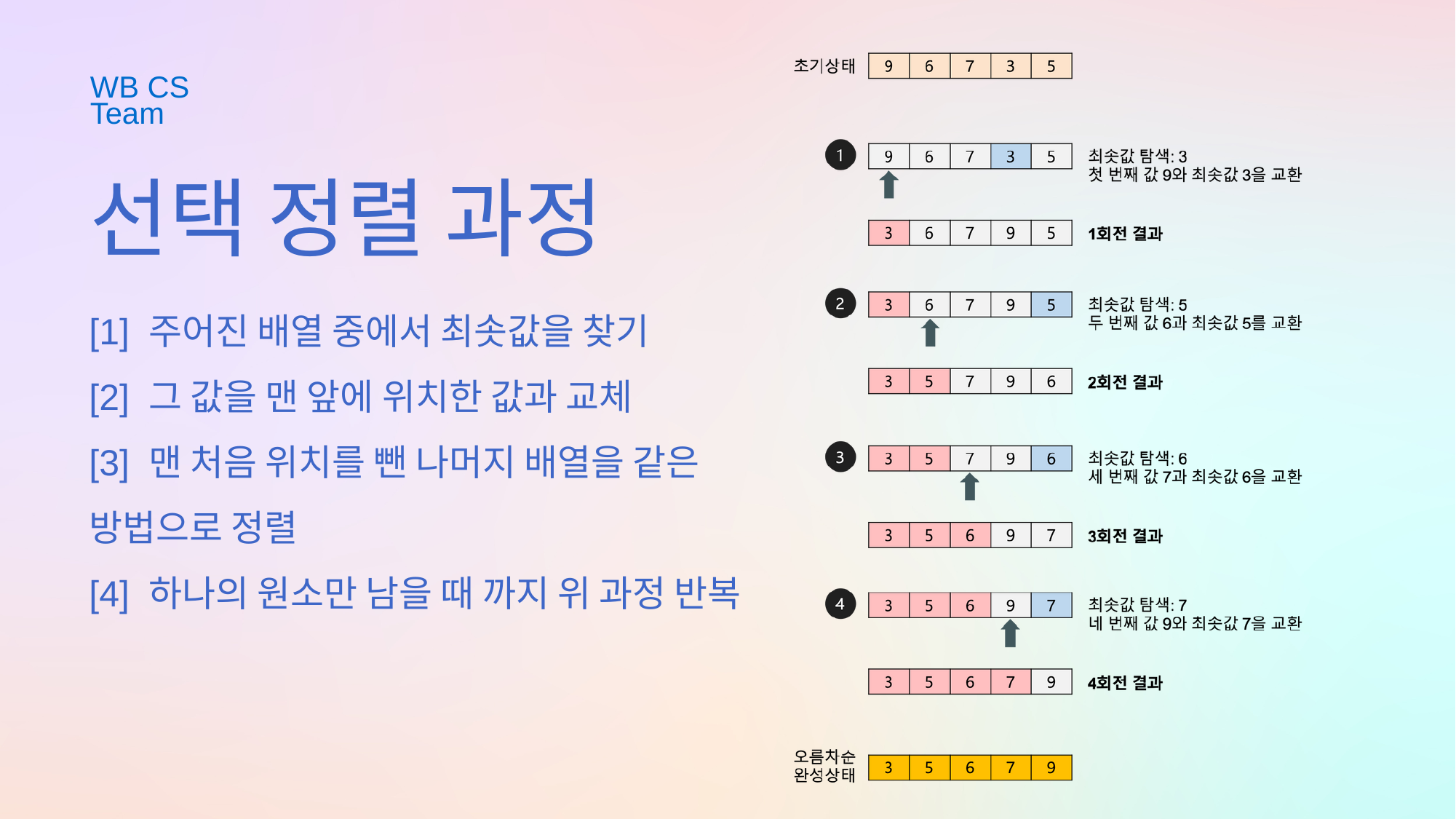

WB CS Team
선택 정렬 과정
[1] 주어진 배열 중에서 최솟값을 찾기
[2] 그 값을 맨 앞에 위치한 값과 교체
[3] 맨 처음 위치를 뺀 나머지 배열을 같은 방법으로 정렬
[4] 하나의 원소만 남을 때 까지 위 과정 반복